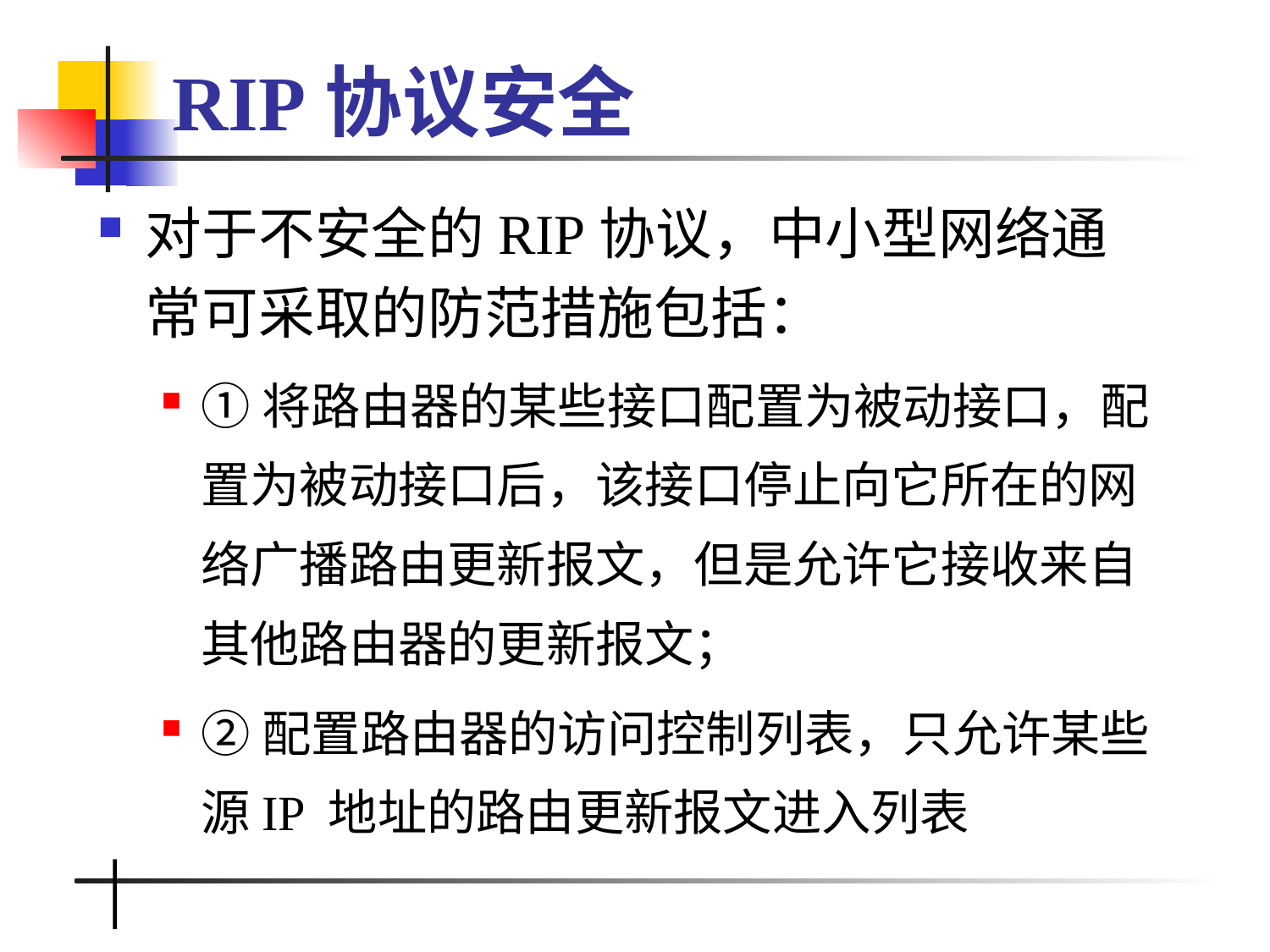

# RIP协议安全
对于不安全的RIP协议，中小型网络通常可采取的防范措施包括：
①将路由器的某些接口配置为被动接口，配置为被动接口后，该接口停止向它所在的网络广播路由更新报文，但是允许它接收来自其他路由器的更新报文；
②配置路由器的访问控制列表，只允许某些源IP 地址的路由更新报文进入列表